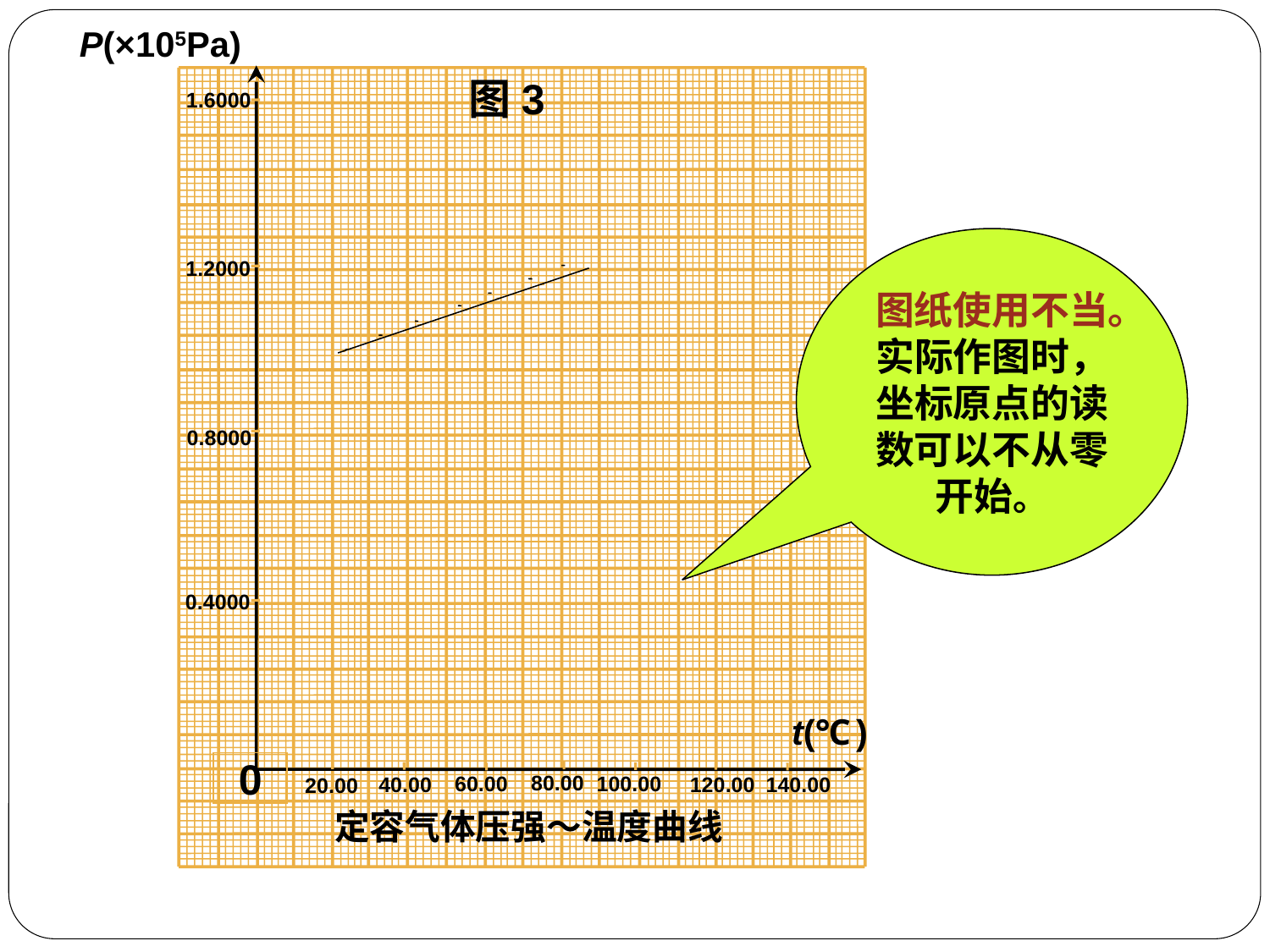

P(×105Pa)

图3

1.6000

1.2000

0.8000

0.4000

t(℃)
0

80.00
60.00
100.00
40.00
120.00
140.00
20.00
定容气体压强～温度曲线
图纸使用不当。实际作图时，坐标原点的读数可以不从零开始。